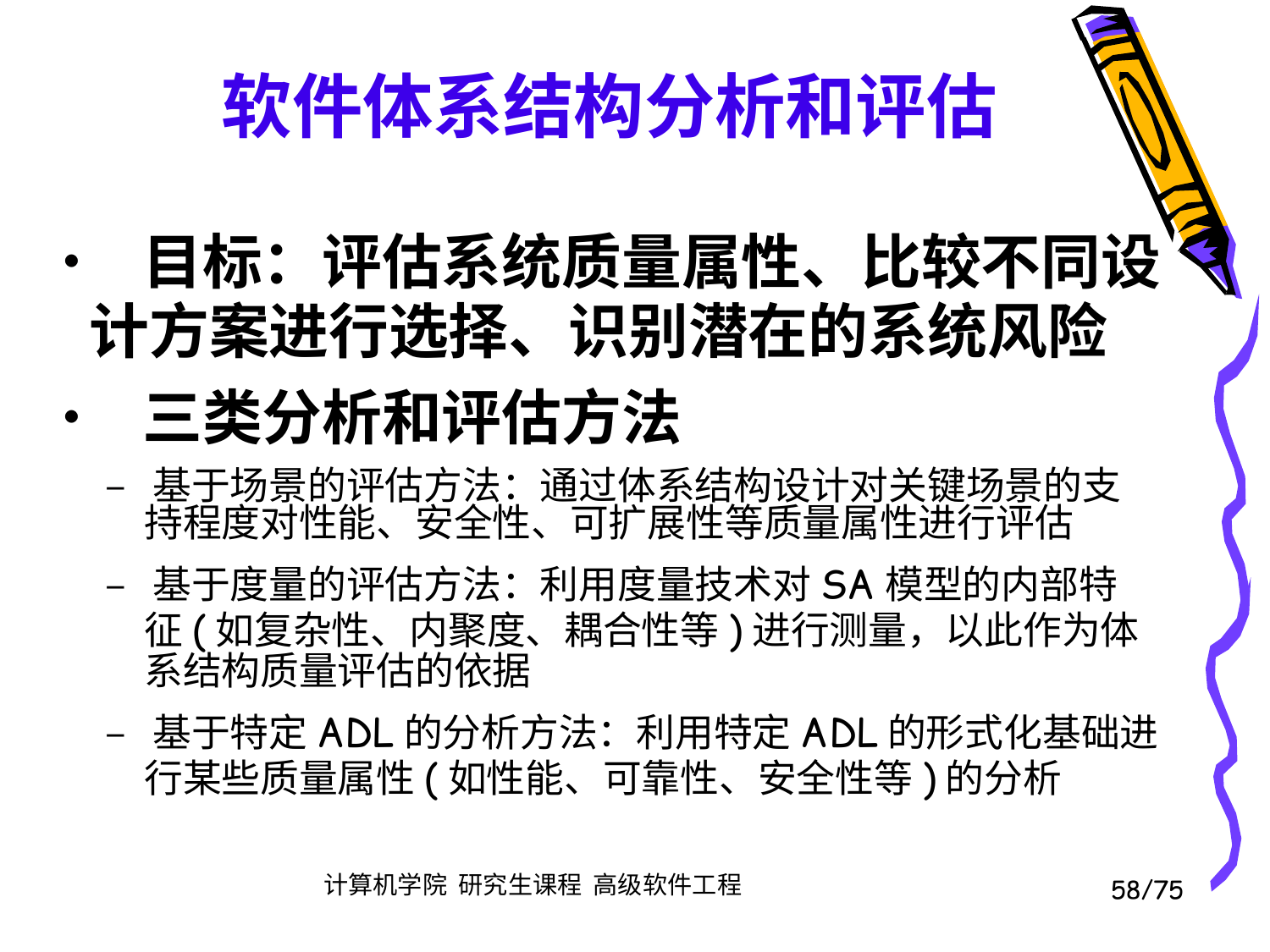

软件体系结构分析和评估

•  目标：评估系统质量属性、比较不同设
	计方案进行选择、识别潜在的系统风险
•  三类分析和评估方法
		–  基于场景的评估方法：通过体系结构设计对关键场景的支
			持程度对性能、安全性、可扩展性等质量属性进行评估
		–  基于度量的评估方法：利用度量技术对SA模型的内部特
			征(如复杂性、内聚度、耦合性等)进行测量，以此作为体
			系结构质量评估的依据
		–  基于特定ADL的分析方法：利用特定ADL的形式化基础进
			行某些质量属性(如性能、可靠性、安全性等)的分析

58/75
计算机学院  研究生课程  高级软件工程